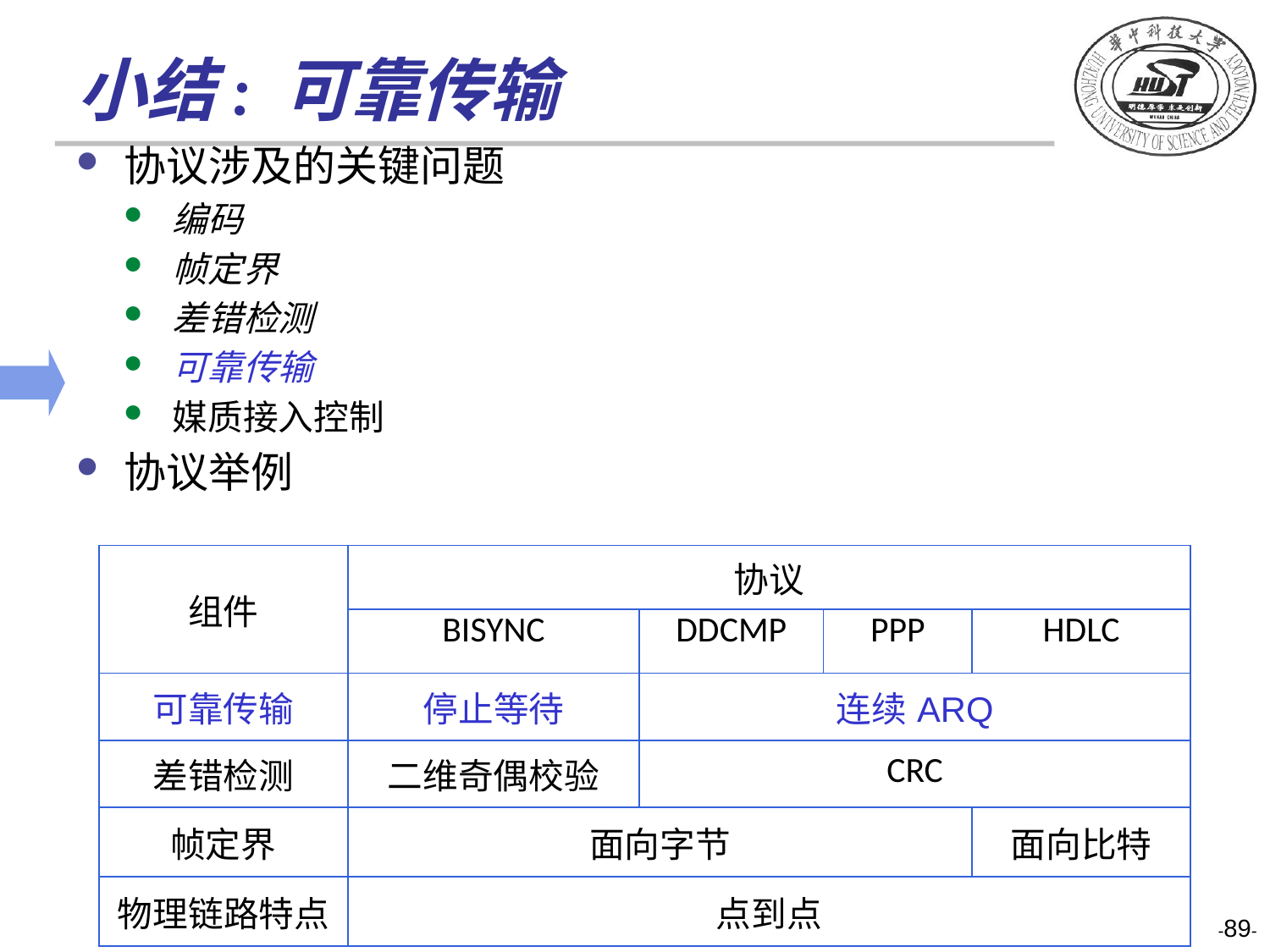

# 小结: 可靠传输
协议涉及的关键问题
编码
帧定界
差错检测
可靠传输
媒质接入控制
协议举例

| 组件 | 协议 |  |  |  |
| --- | --- | --- | --- | --- |
|  | BISYNC | DDCMP | PPP | HDLC |
| 可靠传输 | 停止等待 | 连续ARQ |  |  |
| 差错检测 | 二维奇偶校验 | CRC |  |  |
| 帧定界 | 面向字节 |  |  | 面向比特 |
| 物理链路特点 | 点到点 |  |  |  |
-89-